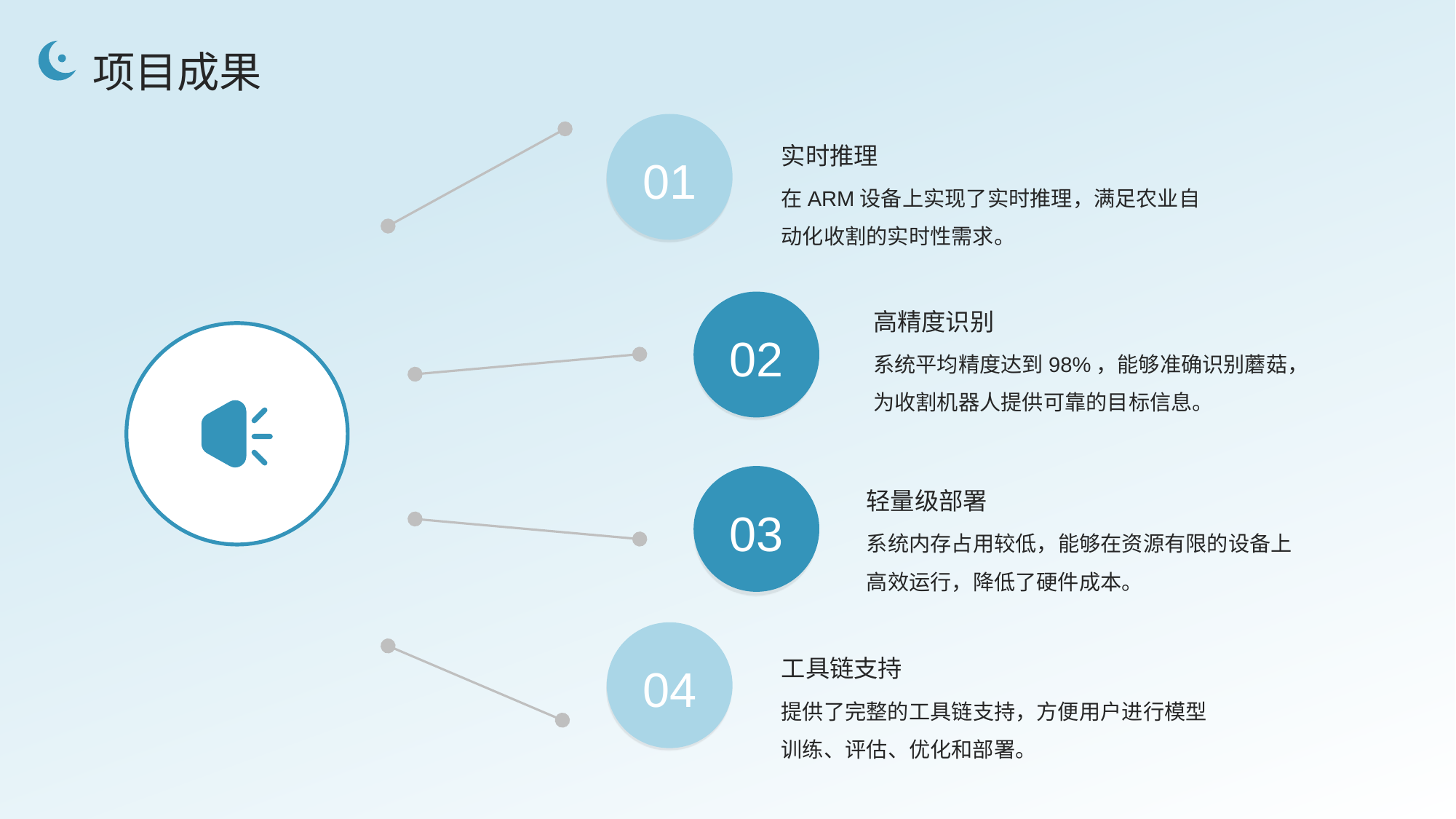

项目成果

实时推理
01
在ARM设备上实现了实时推理，满足农业自动化收割的实时性需求。
高精度识别

02
系统平均精度达到98%，能够准确识别蘑菇，为收割机器人提供可靠的目标信息。

轻量级部署
03
系统内存占用较低，能够在资源有限的设备上高效运行，降低了硬件成本。

工具链支持
04
提供了完整的工具链支持，方便用户进行模型训练、评估、优化和部署。